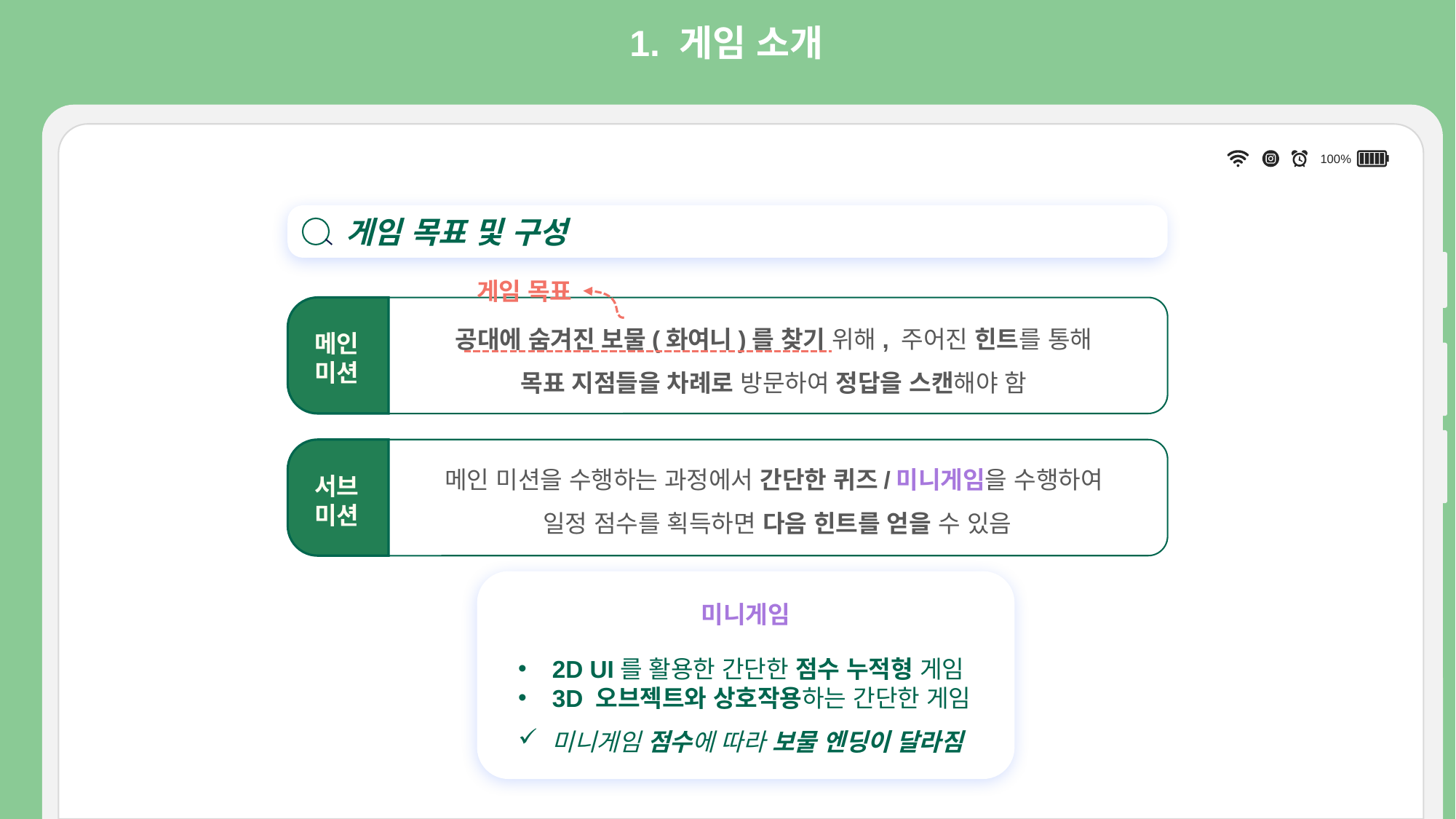

1. 게임 소개
게임 목표 및 구성

게임 목표

공대에 숨겨진 보물(화여니)를 찾기 위해, 주어진 힌트를 통해
목표 지점들을 차례로 방문하여 정답을 스캔해야 함
메인
미션

메인 미션을 수행하는 과정에서 간단한 퀴즈/미니게임을 수행하여
일정 점수를 획득하면 다음 힌트를 얻을 수 있음
서브
미션

미니게임
2D UI를 활용한 간단한 점수 누적형 게임
3D 오브젝트와 상호작용하는 간단한 게임
미니게임 점수에 따라 보물 엔딩이 달라짐